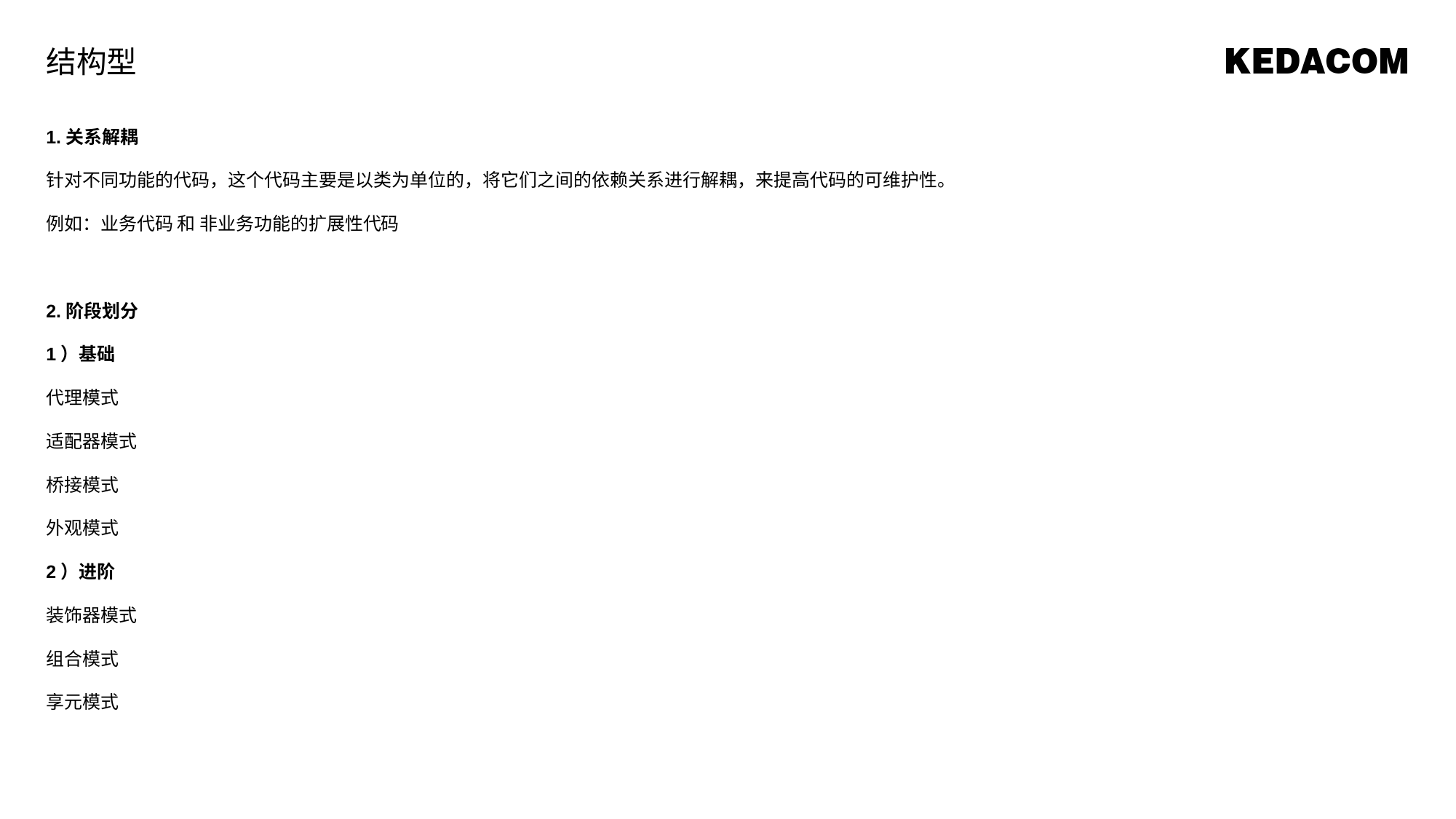

结构型
1.关系解耦
针对不同功能的代码，这个代码主要是以类为单位的，将它们之间的依赖关系进行解耦，来提高代码的可维护性。
例如：业务代码 和 非业务功能的扩展性代码

2.阶段划分
1）基础
代理模式
适配器模式
桥接模式
外观模式
2）进阶
装饰器模式
组合模式
享元模式